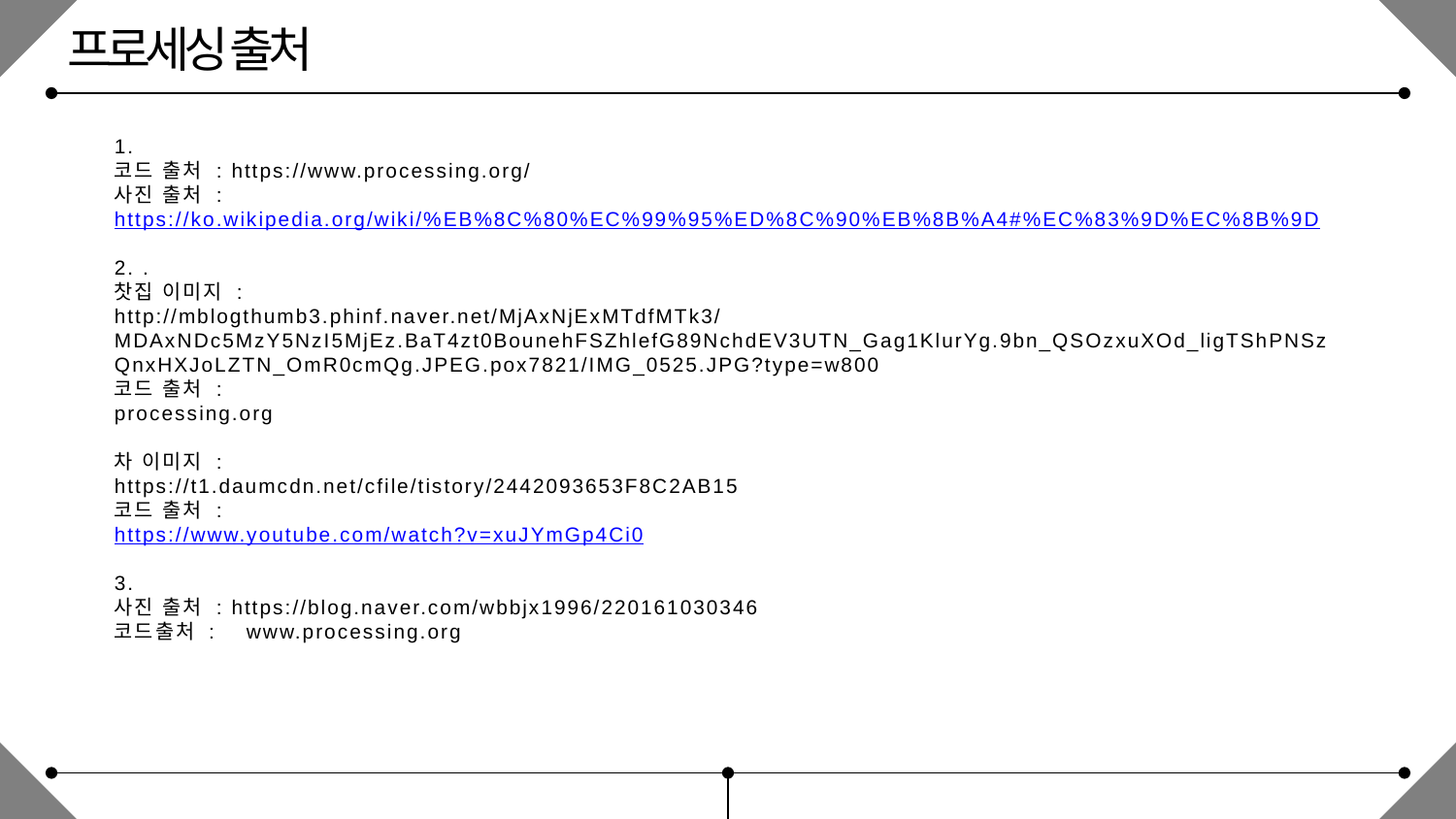

프로세싱 출처
1.
코드 출처 : https://www.processing.org/
사진 출처 : https://ko.wikipedia.org/wiki/%EB%8C%80%EC%99%95%ED%8C%90%EB%8B%A4#%EC%83%9D%EC%8B%9D

2. .
찻집 이미지 :
http://mblogthumb3.phinf.naver.net/MjAxNjExMTdfMTk3/MDAxNDc5MzY5NzI5MjEz.BaT4zt0BounehFSZhlefG89NchdEV3UTN_Gag1KlurYg.9bn_QSOzxuXOd_ligTShPNSzQnxHXJoLZTN_OmR0cmQg.JPEG.pox7821/IMG_0525.JPG?type=w800
코드 출처 :
processing.org

차 이미지 :
https://t1.daumcdn.net/cfile/tistory/2442093653F8C2AB15
코드 출처 :
https://www.youtube.com/watch?v=xuJYmGp4Ci0

3.
사진 출처 : https://blog.naver.com/wbbjx1996/220161030346
코드출처 :    www.processing.org